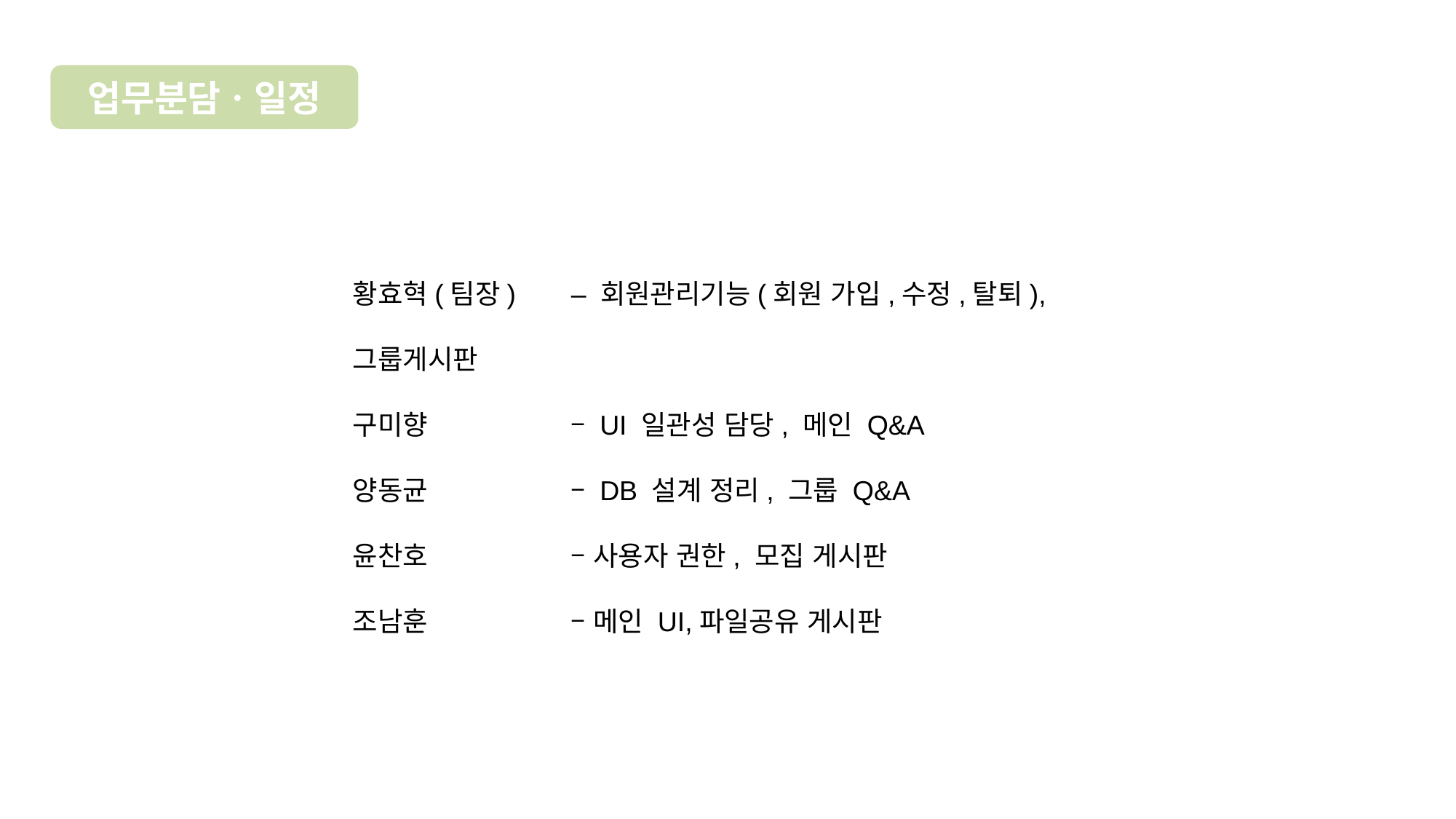

업무분담ㆍ일정
황효혁(팀장) 	– 회원관리기능(회원 가입,수정,탈퇴), 그룹게시판
구미향 		– UI 일관성 담당, 메인 Q&A
양동균 		– DB 설계 정리, 그룹 Q&A
윤찬호		– 사용자 권한, 모집 게시판
조남훈 		– 메인 UI,파일공유 게시판